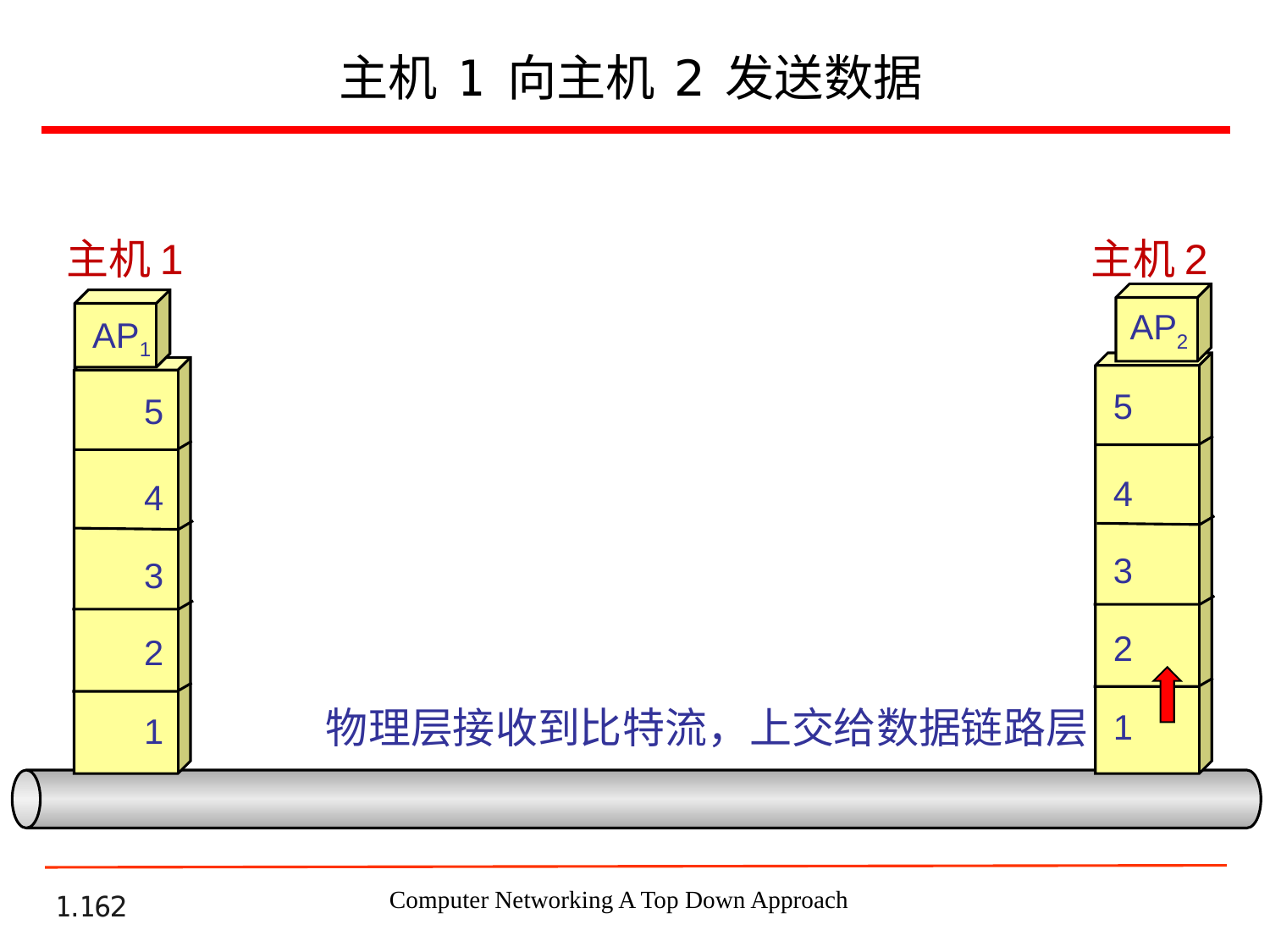

# 主机 1 向主机 2 发送数据

主机 1
主机 2

AP2
AP1

5
5

4
4

3
3

2
2

物理层接收到比特流，上交给数据链路层
1
1